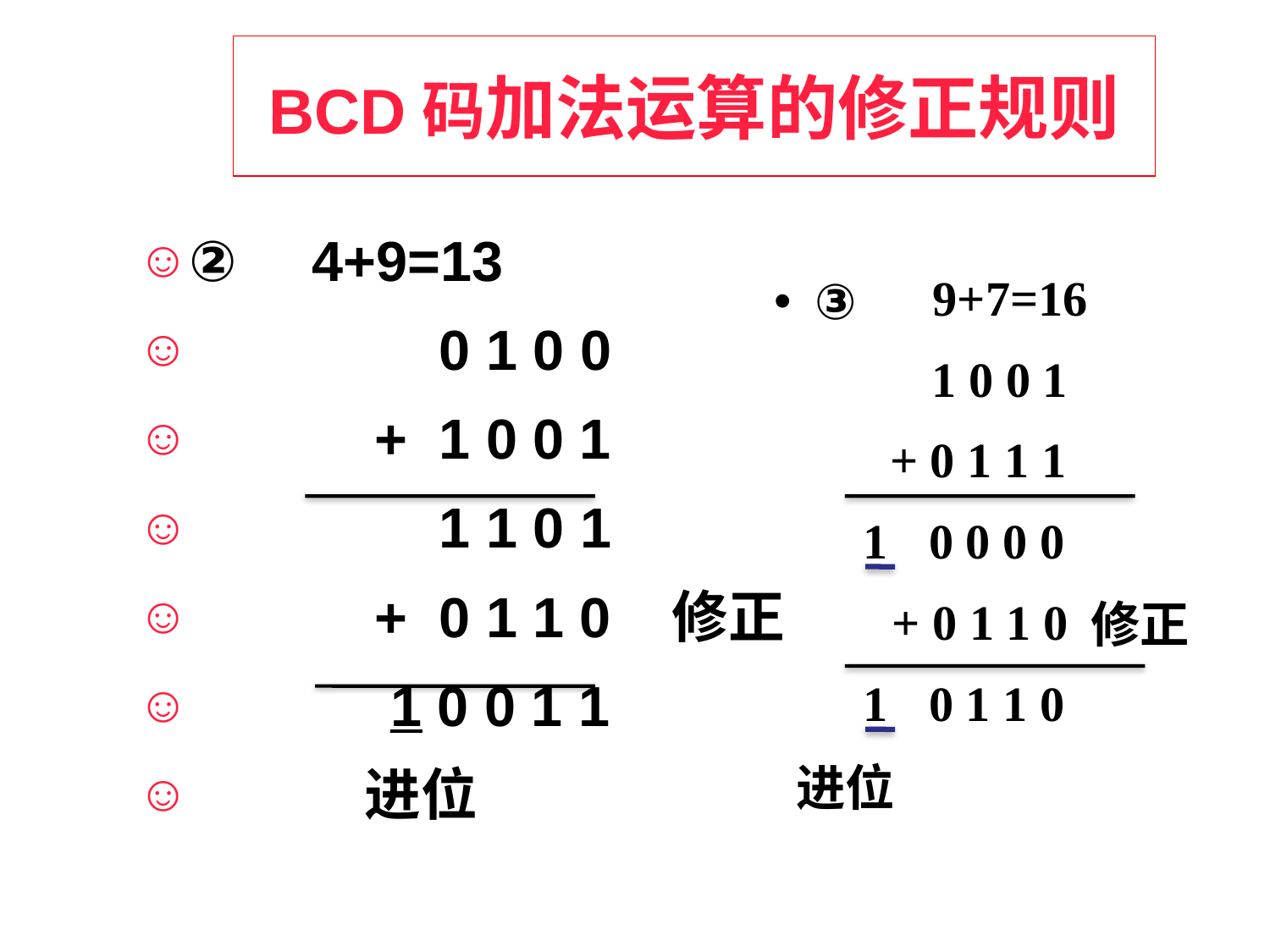

# BCD码加法运算的修正规则
②	4+9=13
		0 1 0 0
	    +  1 0 0 1
		1 1 0 1
	    +  0 1 1 0   修正
	     1 0 0 1 1
	   进位

9+7=16
•
③
1 0 0 1
+ 0 1 1 1

1
0 0 0 0

+ 0 1 1 0
修正

1
0 1 1 0

进位